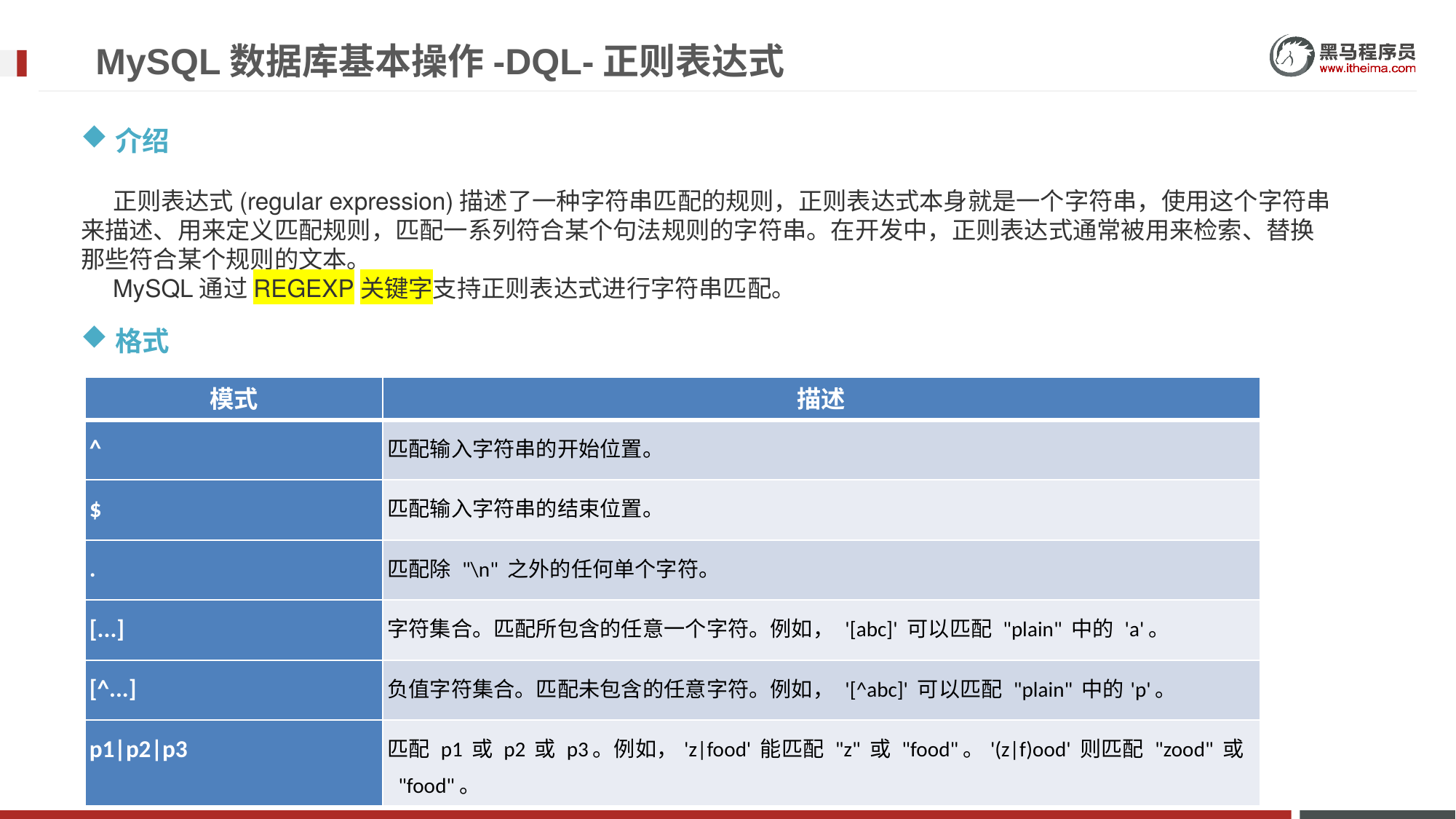

# MySQL数据库基本操作-DQL-正则表达式
介绍
正则表达式(regular expression)描述了一种字符串匹配的规则，正则表达式本身就是一个字符串，使用这个字符串来描述、用来定义匹配规则，匹配一系列符合某个句法规则的字符串。在开发中，正则表达式通常被用来检索、替换那些符合某个规则的文本。
MySQL通过REGEXP关键字支持正则表达式进行字符串匹配。
格式
| 模式 | 描述 |
| --- | --- |
| ^ | 匹配输入字符串的开始位置。 |
| $ | 匹配输入字符串的结束位置。 |
| . | 匹配除 "\n" 之外的任何单个字符。 |
| [...] | 字符集合。匹配所包含的任意一个字符。例如， '[abc]' 可以匹配 "plain" 中的 'a'。 |
| [^...] | 负值字符集合。匹配未包含的任意字符。例如， '[^abc]' 可以匹配 "plain" 中的'p'。 |
| p1|p2|p3 | 匹配 p1 或 p2 或 p3。例如，'z|food' 能匹配 "z" 或 "food"。'(z|f)ood' 则匹配 "zood" 或 "food"。 |